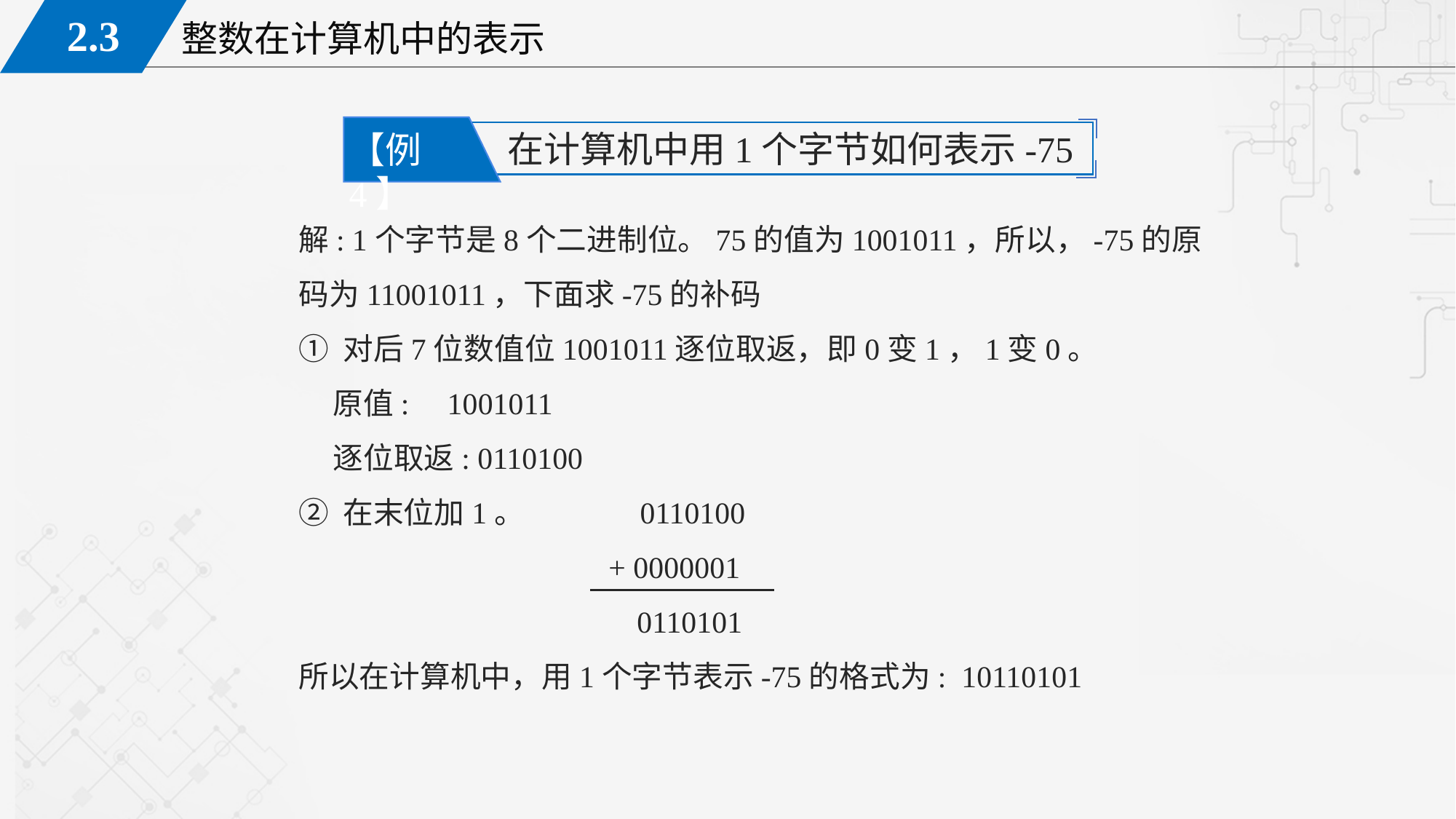

在计算机中用1个字节如何表示-75

【例4】

解: 1个字节是8个二进制位。75的值为1001011，所以，-75的原码为11001011，下面求-75的补码
① 对后7位数值位1001011逐位取返，即0变1，1变0。
    原值:     1001011
    逐位取返: 0110100
② 在末位加1。   	 0110100
		            + 0000001
	                              0110101
所以在计算机中，用1个字节表示-75的格式为:  10110101